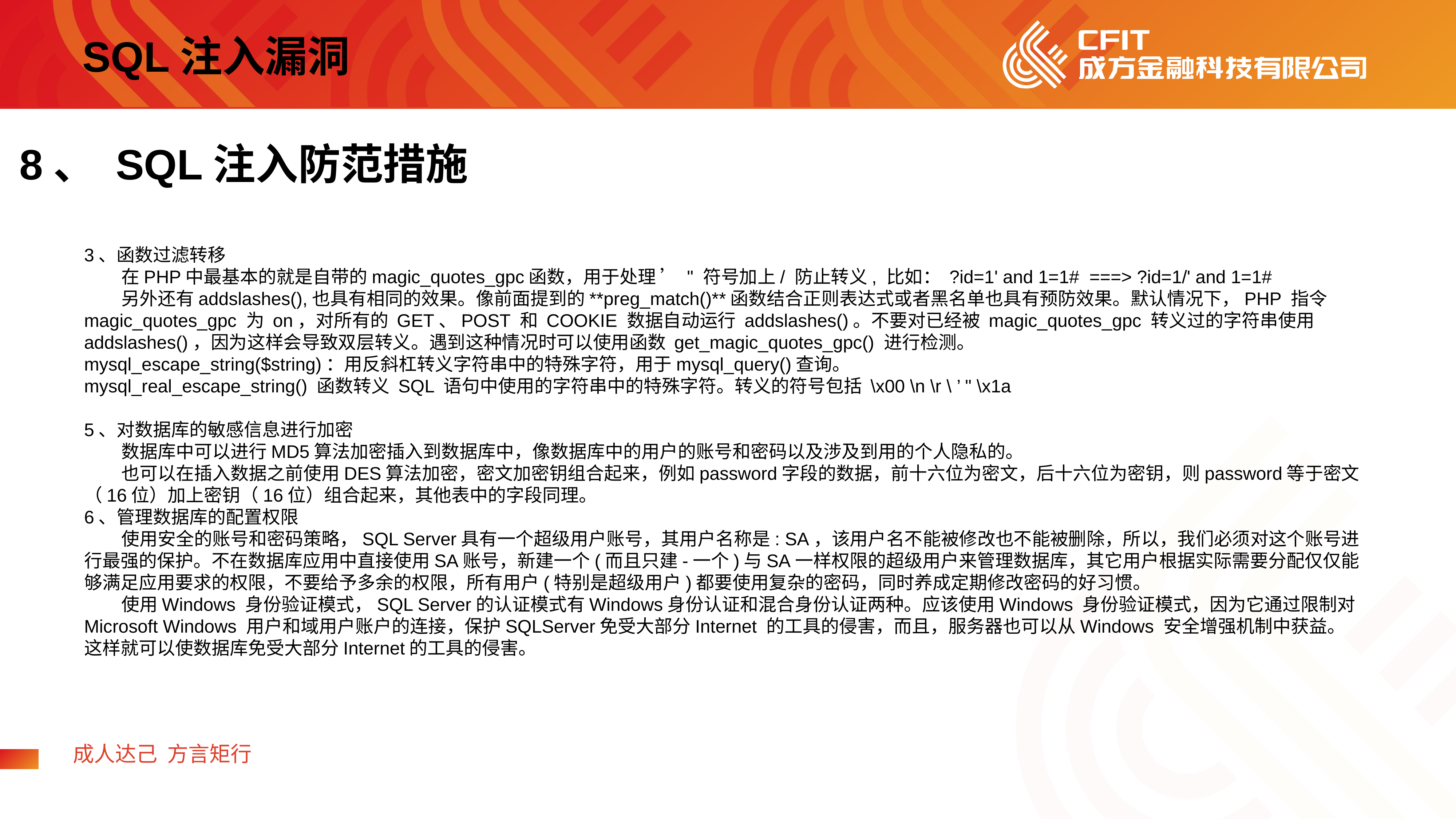

SQL注入漏洞
8、 SQL注入防范措施
3、函数过滤转移
        在PHP中最基本的就是自带的magic_quotes_gpc函数，用于处理 ’ " 符号加上/ 防止转义, 比如： ?id=1' and 1=1#  ===> ?id=1/' and 1=1#
        另外还有addslashes(),也具有相同的效果。像前面提到的**preg_match()**函数结合正则表达式或者黑名单也具有预防效果。默认情况下，PHP 指令 magic_quotes_gpc 为 on，对所有的 GET、POST 和 COOKIE 数据自动运行 addslashes()。不要对已经被 magic_quotes_gpc 转义过的字符串使用 addslashes()，因为这样会导致双层转义。遇到这种情况时可以使用函数 get_magic_quotes_gpc() 进行检测。
mysql_escape_string($string)：用反斜杠转义字符串中的特殊字符，用于mysql_query()查询。
mysql_real_escape_string() 函数转义 SQL 语句中使用的字符串中的特殊字符。转义的符号包括 \x00 \n \r \ ’ " \x1a

5、对数据库的敏感信息进行加密
        数据库中可以进行MD5算法加密插入到数据库中，像数据库中的用户的账号和密码以及涉及到用的个人隐私的。
        也可以在插入数据之前使用DES算法加密，密文加密钥组合起来，例如password字段的数据，前十六位为密文，后十六位为密钥，则password等于密文（16位）加上密钥（16位）组合起来，其他表中的字段同理。
6、管理数据库的配置权限
        使用安全的账号和密码策略，SQL Server具有一个超级用户账号，其用户名称是: SA，该用户名不能被修改也不能被删除，所以，我们必须对这个账号进行最强的保护。不在数据库应用中直接使用SA账号，新建一个(而且只建-一个)与SA一样权限的超级用户来管理数据库，其它用户根据实际需要分配仅仅能够满足应用要求的权限，不要给予多余的权限，所有用户(特别是超级用户)都要使用复杂的密码，同时养成定期修改密码的好习惯。
        使用Windows 身份验证模式，SQL Server的认证模式有Windows身份认证和混合身份认证两种。应该使用Windows 身份验证模式，因为它通过限制对Microsoft Windows 用户和域用户账户的连接，保护SQLServer免受大部分Internet 的工具的侵害，而且，服务器也可以从Windows 安全增强机制中获益。这样就可以使数据库免受大部分Internet的工具的侵害。